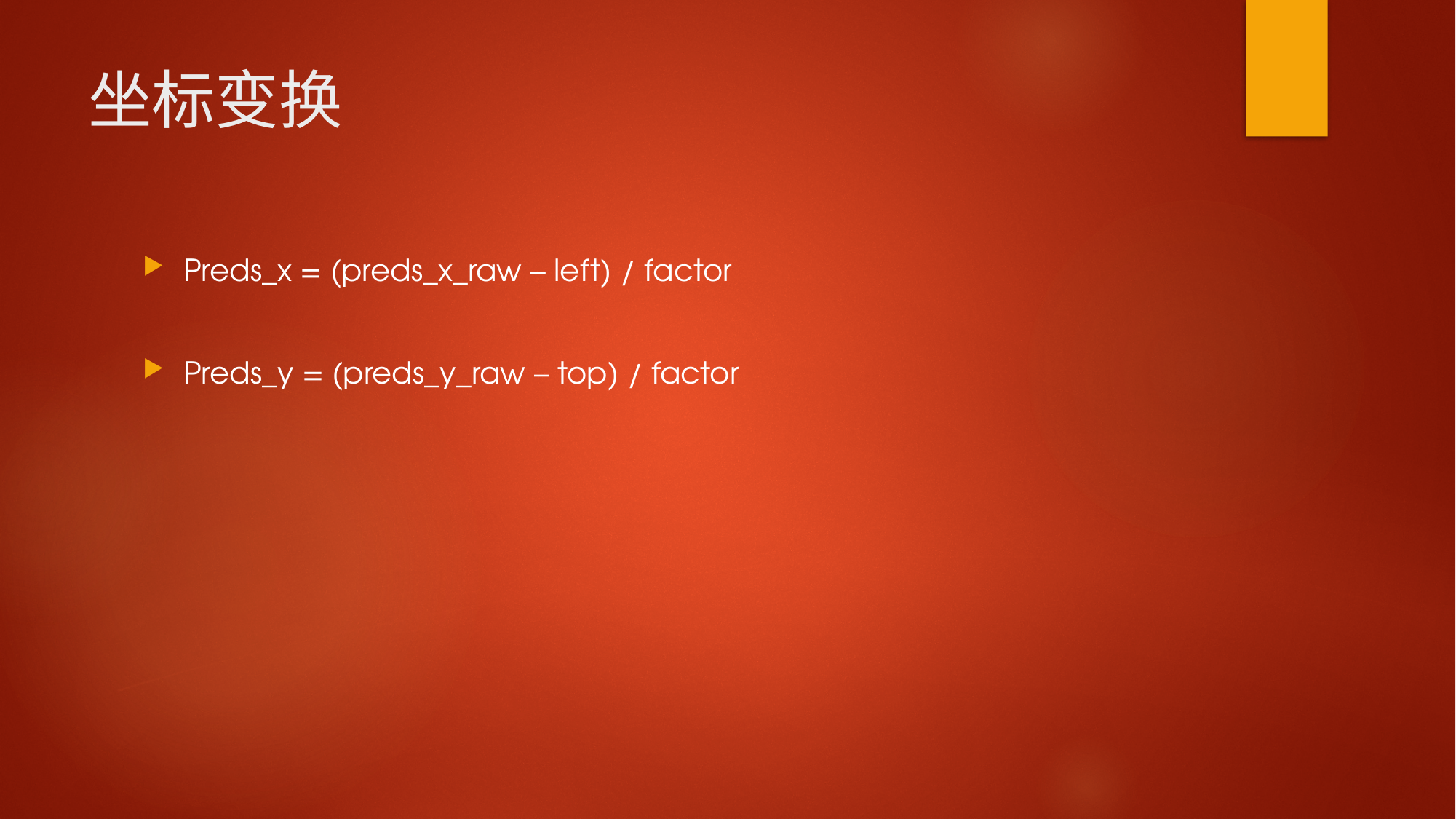

# 坐标变换
Preds_x = (preds_x_raw – left) / factor

Preds_y = (preds_y_raw – top) / factor